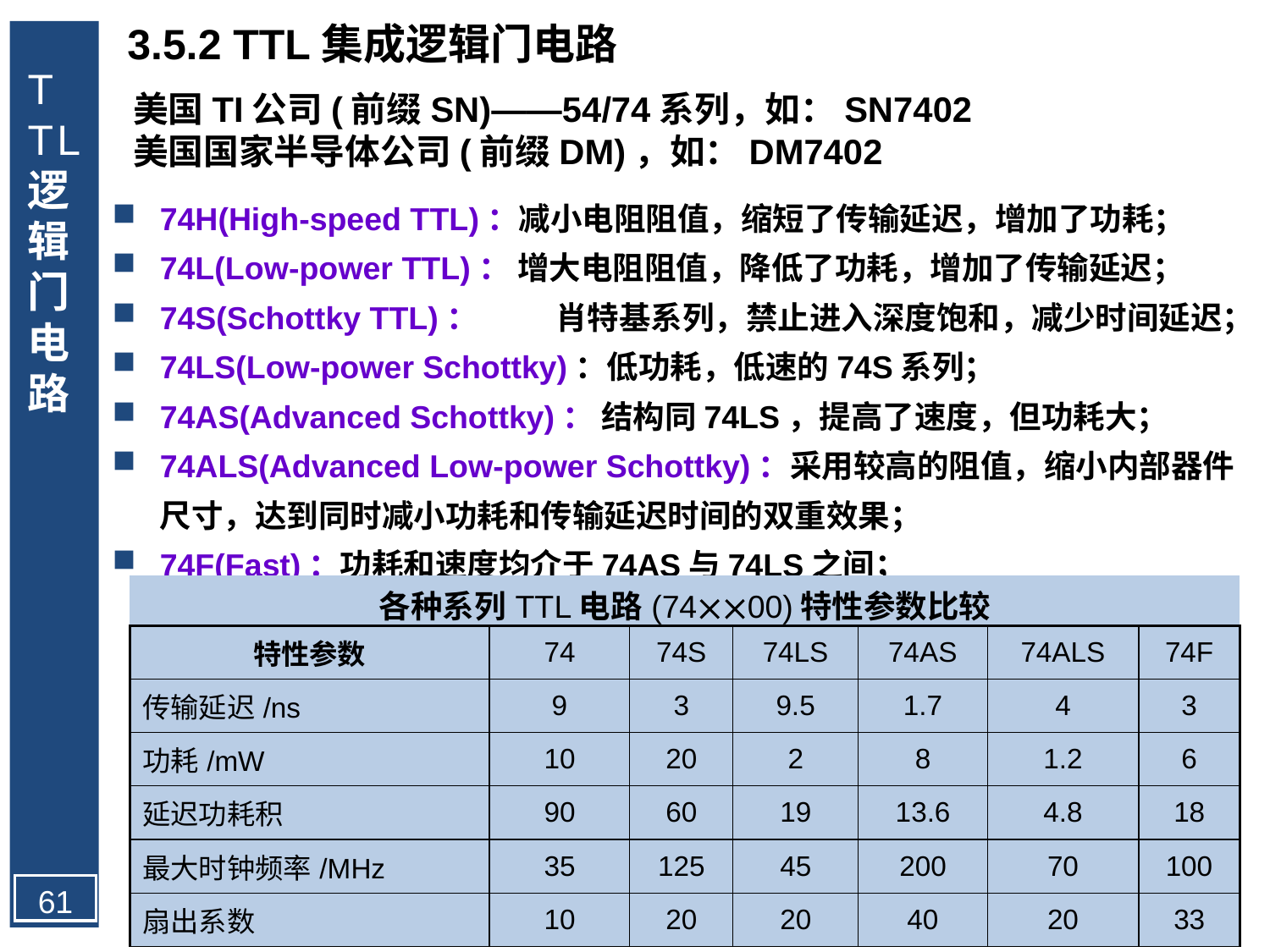

TTL逻辑门电路
3.5.2 TTL集成逻辑门电路
美国TI公司(前缀SN)——54/74系列，如：SN7402
美国国家半导体公司(前缀DM)，如：DM7402
74H(High-speed TTL)：减小电阻阻值，缩短了传输延迟，增加了功耗；
74L(Low-power TTL)： 增大电阻阻值，降低了功耗，增加了传输延迟；
74S(Schottky TTL)：	  肖特基系列，禁止进入深度饱和，减少时间延迟；
74LS(Low-power Schottky)：低功耗，低速的74S系列；
74AS(Advanced Schottky)： 结构同74LS，提高了速度，但功耗大；
74ALS(Advanced Low-power Schottky)：采用较高的阻值，缩小内部器件尺寸，达到同时减小功耗和传输延迟时间的双重效果；
74F(Fast)：功耗和速度均介于74AS与74LS之间；
| 各种系列TTL电路(74××00)特性参数比较 |  |  |  |  |  |  |
| --- | --- | --- | --- | --- | --- | --- |
| 特性参数 | 74 | 74S | 74LS | 74AS | 74ALS | 74F |
| 传输延迟/ns | 9 | 3 | 9.5 | 1.7 | 4 | 3 |
| 功耗/mW | 10 | 20 | 2 | 8 | 1.2 | 6 |
| 延迟功耗积 | 90 | 60 | 19 | 13.6 | 4.8 | 18 |
| 最大时钟频率/MHz | 35 | 125 | 45 | 200 | 70 | 100 |
| 扇出系数 | 10 | 20 | 20 | 40 | 20 | 33 |
61